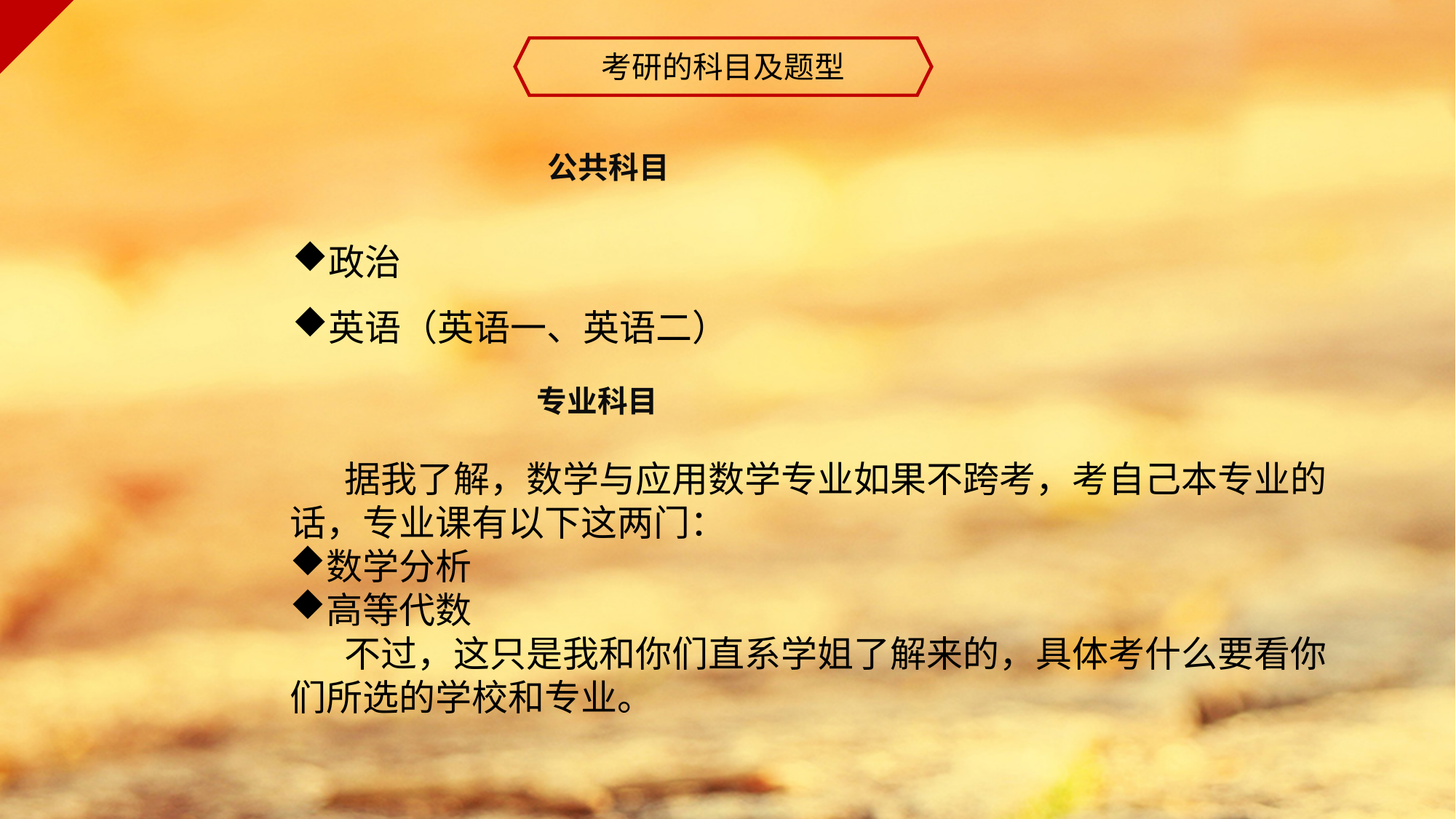

考研的科目及题型
公共科目
政治
英语（英语一、英语二）
专业科目
据我了解，数学与应用数学专业如果不跨考，考自己本专业的话，专业课有以下这两门：
数学分析
高等代数
不过，这只是我和你们直系学姐了解来的，具体考什么要看你们所选的学校和专业。